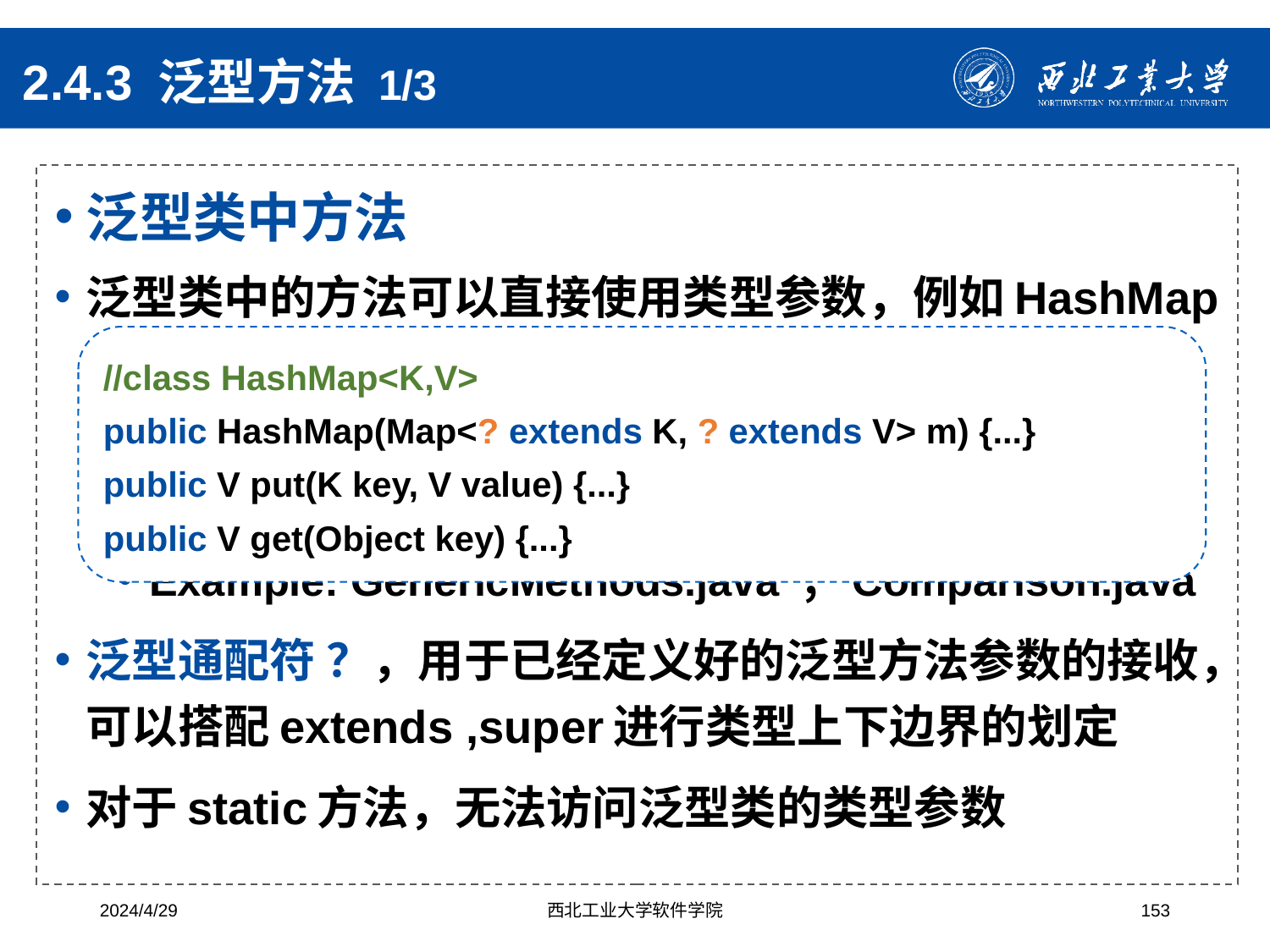

# 2.4.3 泛型方法 1/3
泛型类中方法
泛型类中的方法可以直接使用类型参数，例如HashMap

Example: GenericMethods.java ；Comparison.java
泛型通配符 ？，用于已经定义好的泛型方法参数的接收，可以搭配extends ,super进行类型上下边界的划定
对于static方法，无法访问泛型类的类型参数
//class HashMap<K,V>
public HashMap(Map<? extends K, ? extends V> m) {...}
public V put(K key, V value) {...}
public V get(Object key) {...}
2024/4/29
西北工业大学软件学院
153